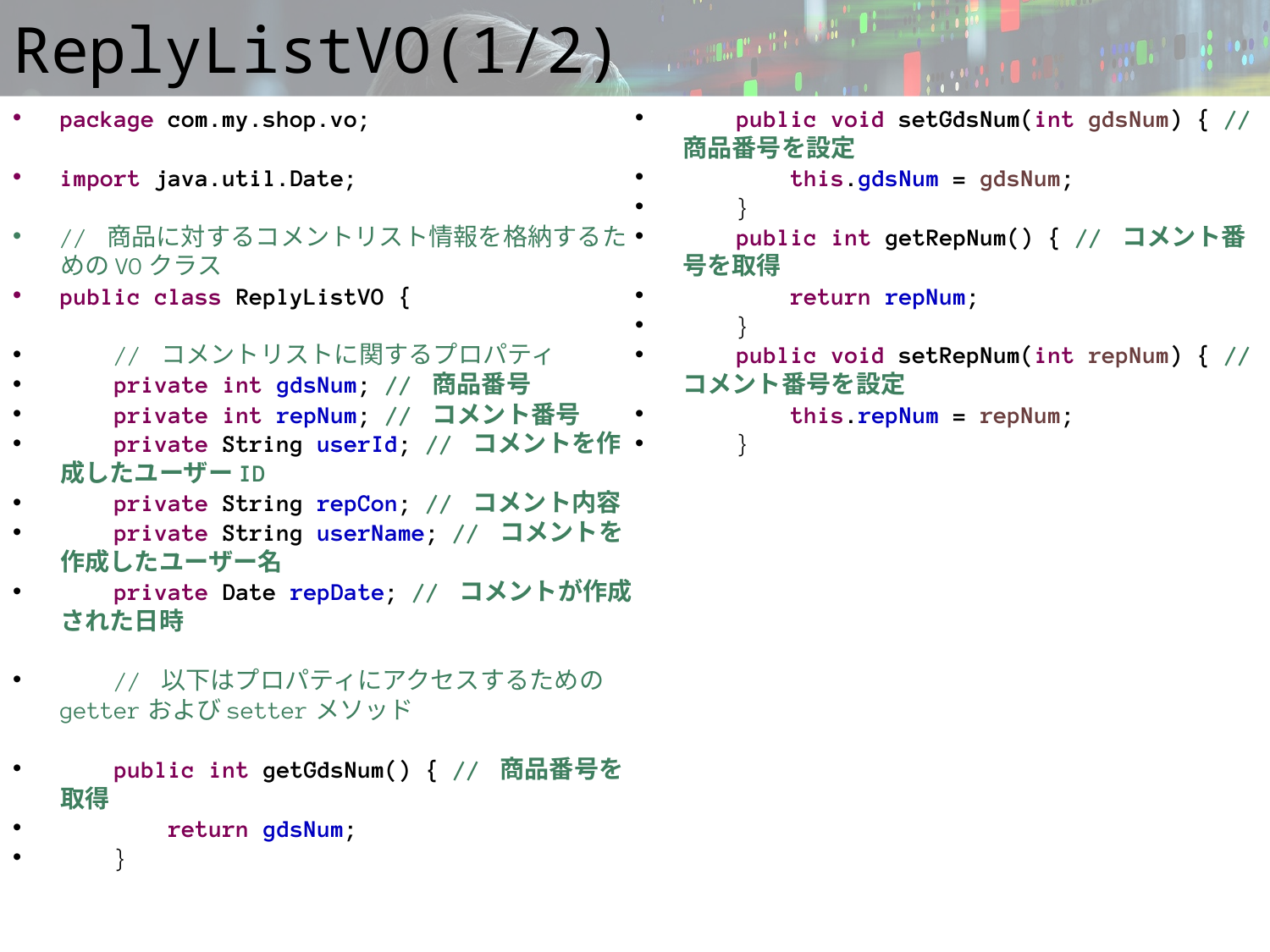

# ReplyListVO(1/2)
package com.my.shop.vo;

import java.util.Date;

// 商品に対するコメントリスト情報を格納するためのVOクラス
public class ReplyListVO {

    // コメントリストに関するプロパティ
    private int gdsNum; // 商品番号
    private int repNum; // コメント番号
    private String userId; // コメントを作成したユーザーID
    private String repCon; // コメント内容
    private String userName; // コメントを作成したユーザー名
    private Date repDate; // コメントが作成された日時

    // 以下はプロパティにアクセスするためのgetterおよびsetterメソッド

    public int getGdsNum() { // 商品番号を取得
        return gdsNum;
    }

    public void setGdsNum(int gdsNum) { // 商品番号を設定
        this.gdsNum = gdsNum;
    }
    public int getRepNum() { // コメント番号を取得
        return repNum;
    }
    public void setRepNum(int repNum) { // コメント番号を設定
        this.repNum = repNum;
    }